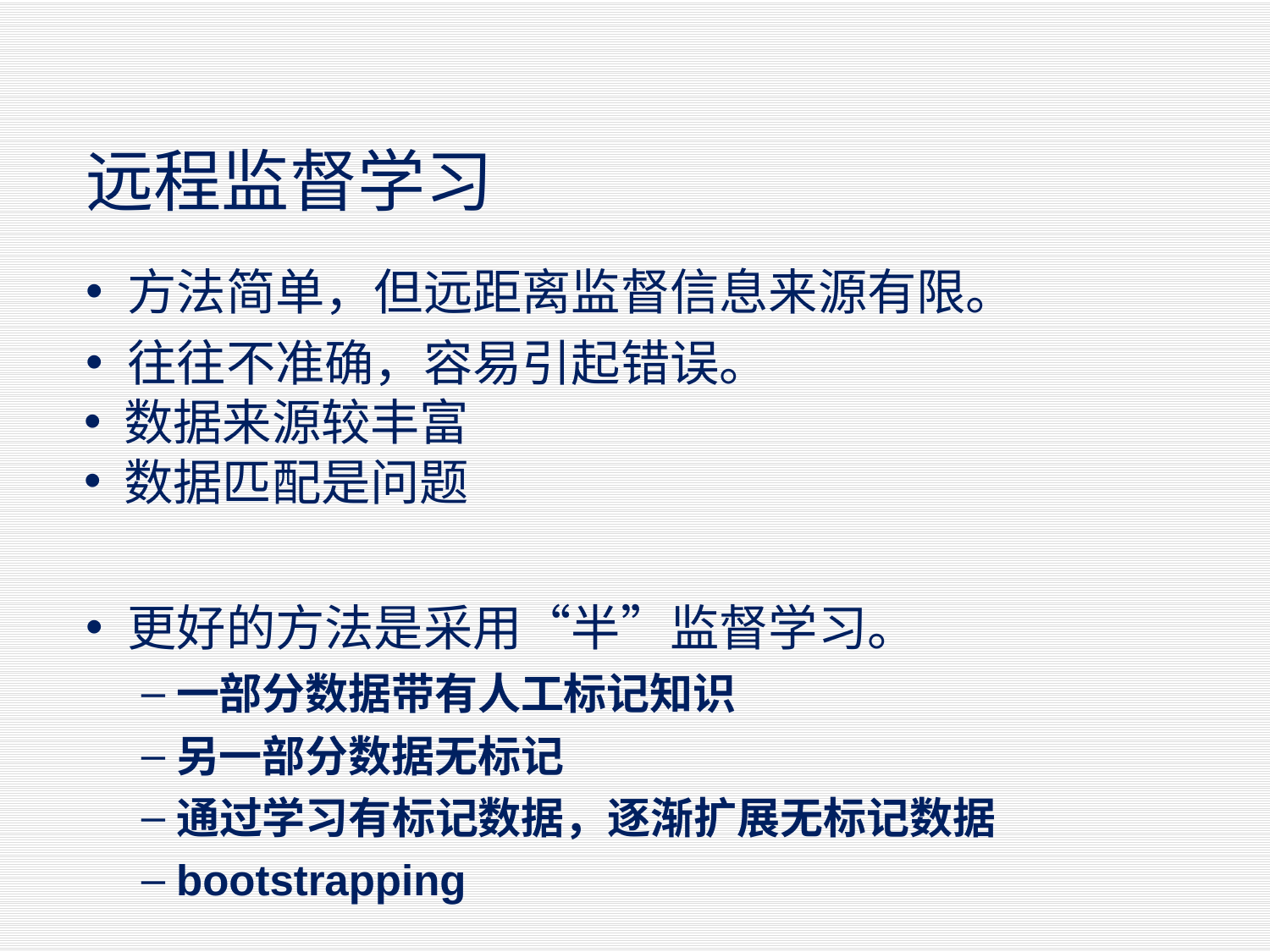

#
24

远程监督学习
方法简单，但远距离监督信息来源有限。
往往不准确，容易引起错误。
 数据来源较丰富
 数据匹配是问题

更好的方法是采用“半”监督学习。
一部分数据带有人工标记知识
另一部分数据无标记
通过学习有标记数据，逐渐扩展无标记数据
bootstrapping